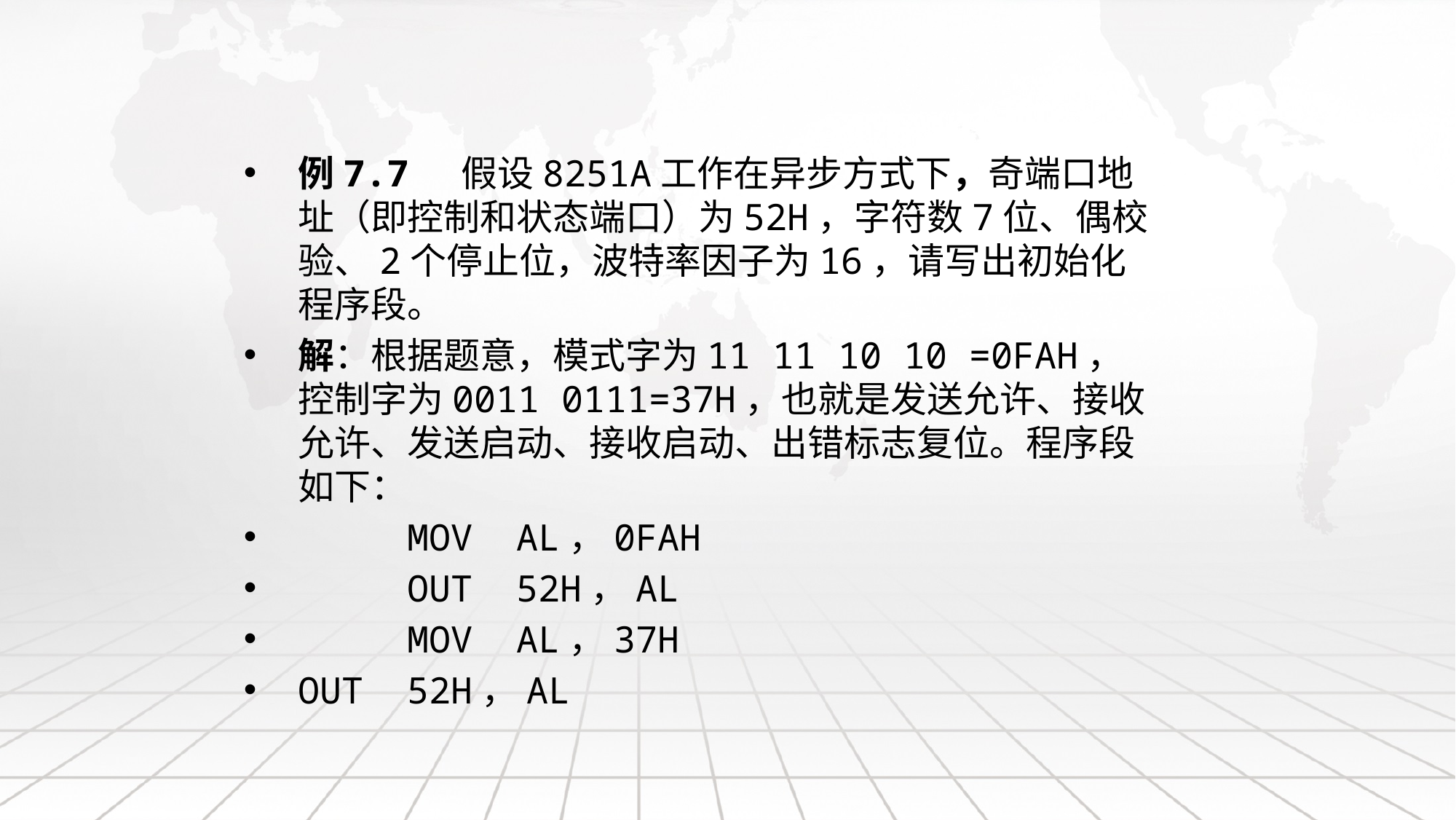

例7.7  假设8251A工作在异步方式下，奇端口地址（即控制和状态端口）为52H，字符数7位、偶校验、2个停止位，波特率因子为16，请写出初始化程序段。
解：根据题意，模式字为11 11 10 10 =0FAH，控制字为0011 0111=37H，也就是发送允许、接收允许、发送启动、接收启动、出错标志复位。程序段如下：
	MOV	AL，0FAH
	OUT	52H，AL
	MOV	AL，37H
OUT	52H，AL